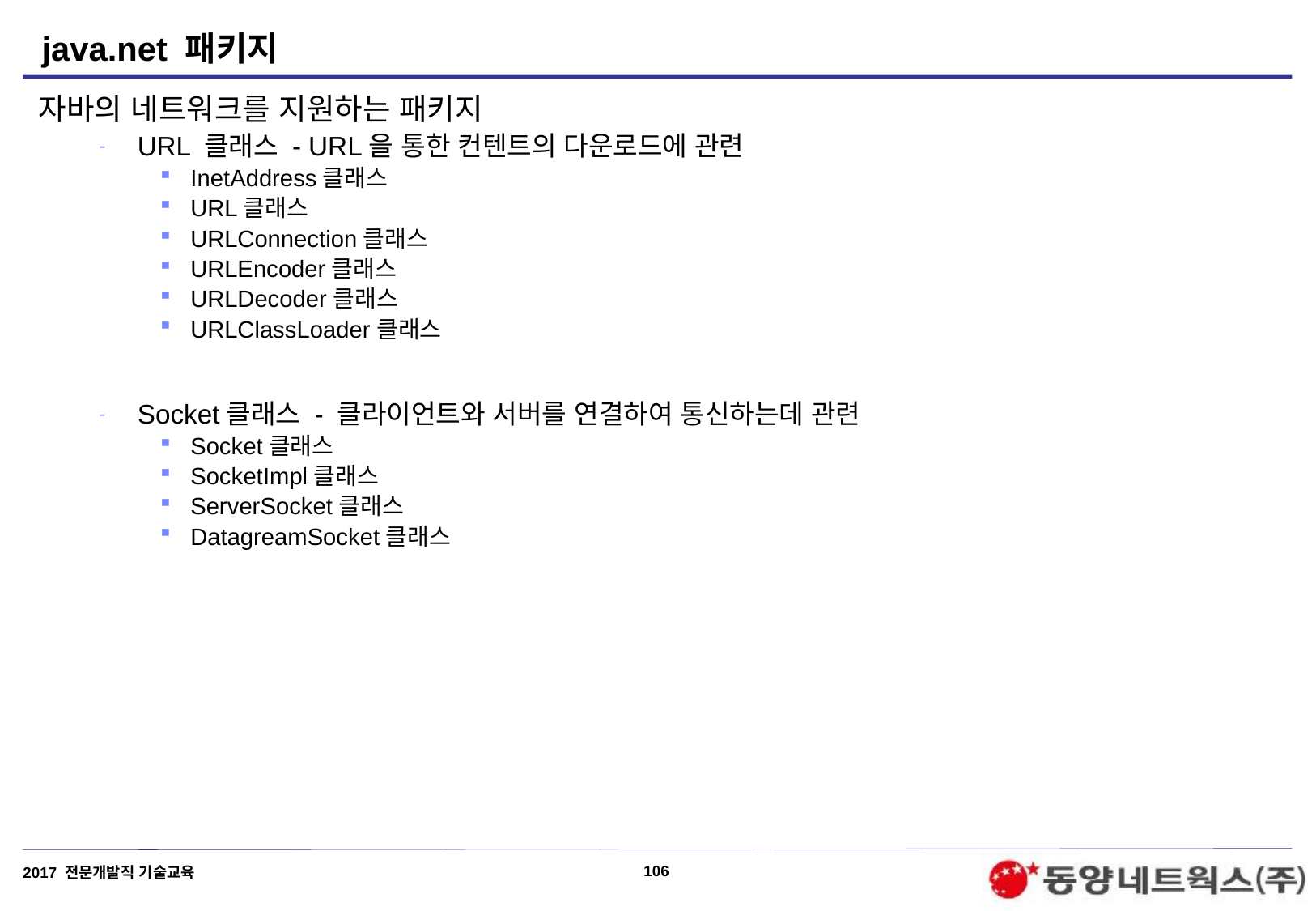

# java.net 패키지
자바의 네트워크를 지원하는 패키지
URL 클래스 - URL을 통한 컨텐트의 다운로드에 관련
InetAddress클래스
URL클래스
URLConnection클래스
URLEncoder클래스
URLDecoder클래스
URLClassLoader클래스

Socket클래스 - 클라이언트와 서버를 연결하여 통신하는데 관련
Socket클래스
SocketImpl클래스
ServerSocket클래스
DatagreamSocket클래스